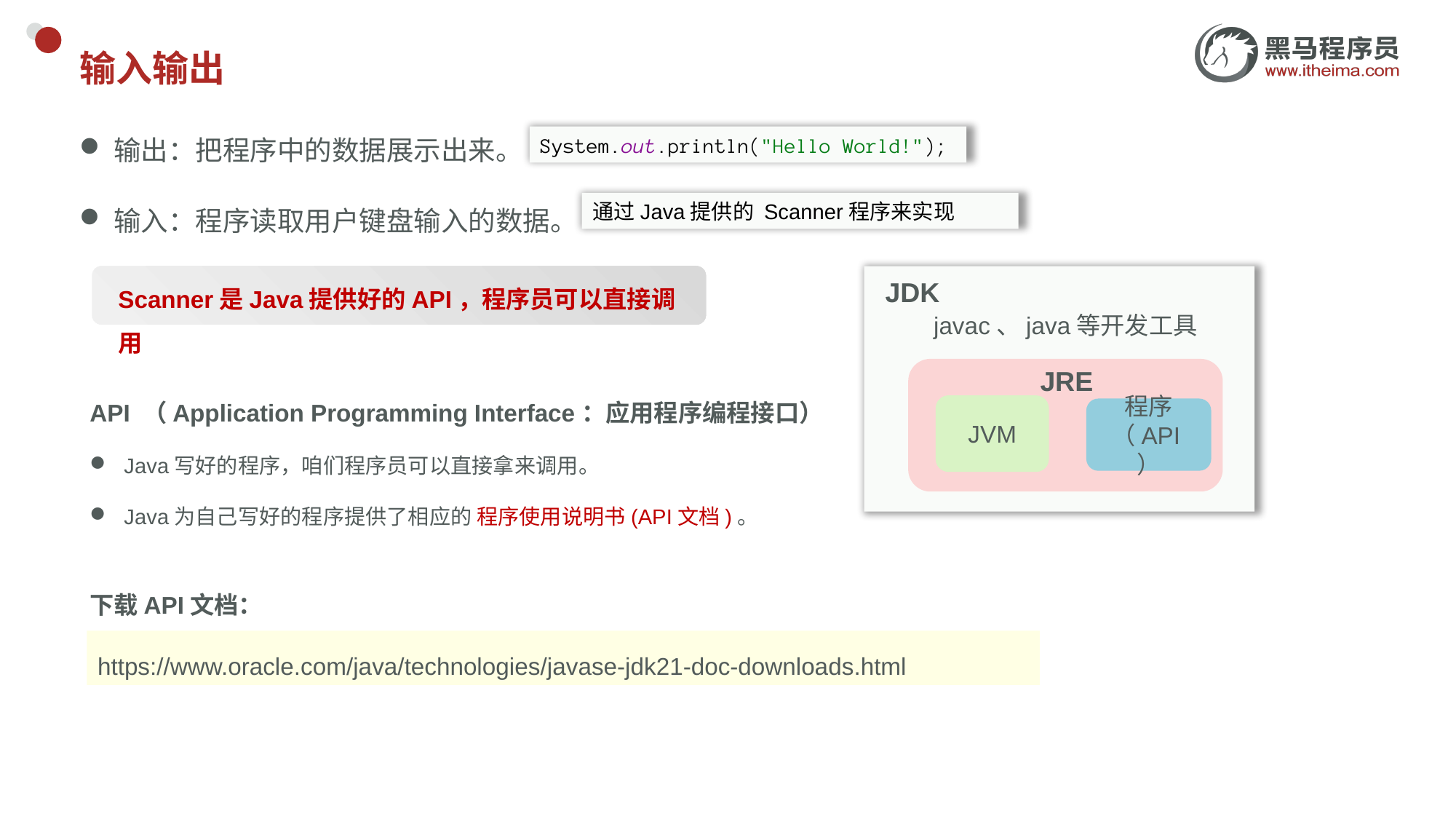

# 输入输出
输出：把程序中的数据展示出来。
输入：程序读取用户键盘输入的数据。
System.out.println("Hello World!");
通过Java提供的 Scanner程序来实现
Scanner是Java提供好的API，程序员可以直接调用

JDK
javac、java等开发工具
JRE

API （Application Programming Interface：应用程序编程接口）
Java写好的程序，咱们程序员可以直接拿来调用。
Java为自己写好的程序提供了相应的 程序使用说明书(API文档)。
JVM
程序（API）
下载API文档：
https://www.oracle.com/java/technologies/javase-jdk21-doc-downloads.html